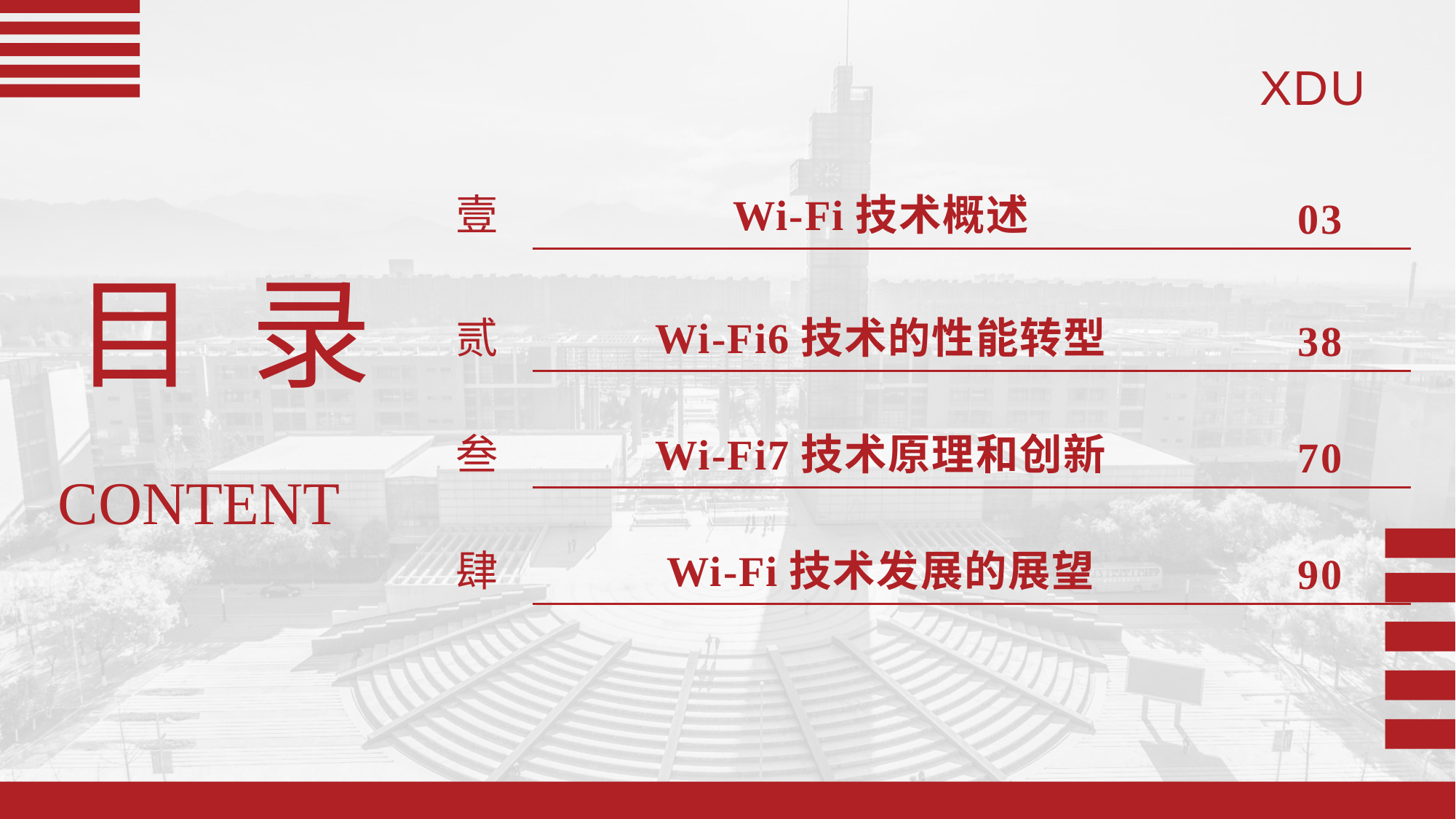

| 壹 | Wi-Fi技术概述 | 03 |
| --- | --- | --- |
| 贰 | Wi-Fi6技术的性能转型 | 38 |
| 叁 | Wi-Fi7技术原理和创新 | 70 |
| 肆 | Wi-Fi技术发展的展望 | 90 |
目  录
CONTENT